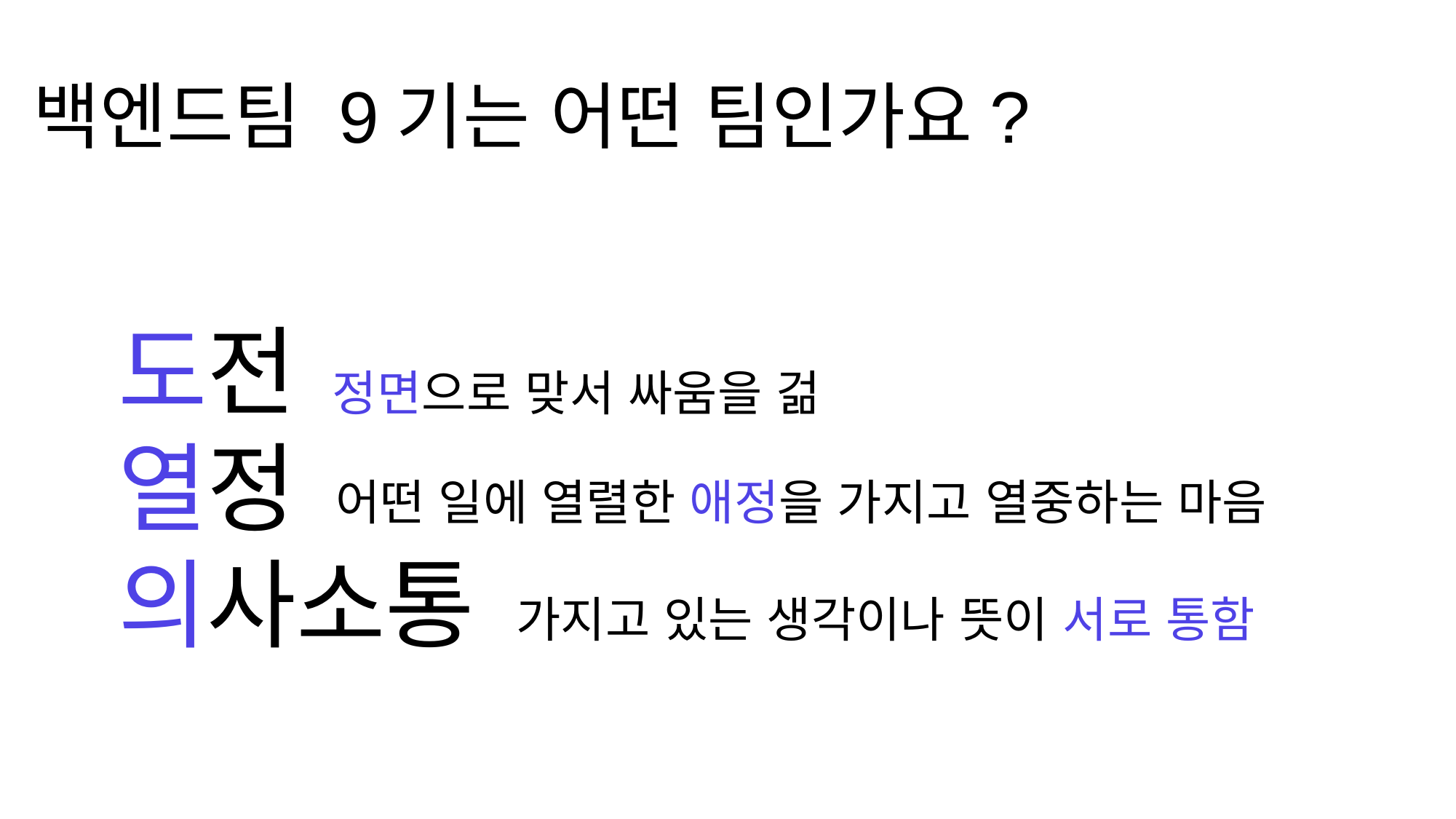

백엔드팀 9기는 어떤 팀인가요?
도전
열정
의사소통
정면으로 맞서 싸움을 걺
어떤 일에 열렬한 애정을 가지고 열중하는 마음
가지고 있는 생각이나 뜻이 서로 통함